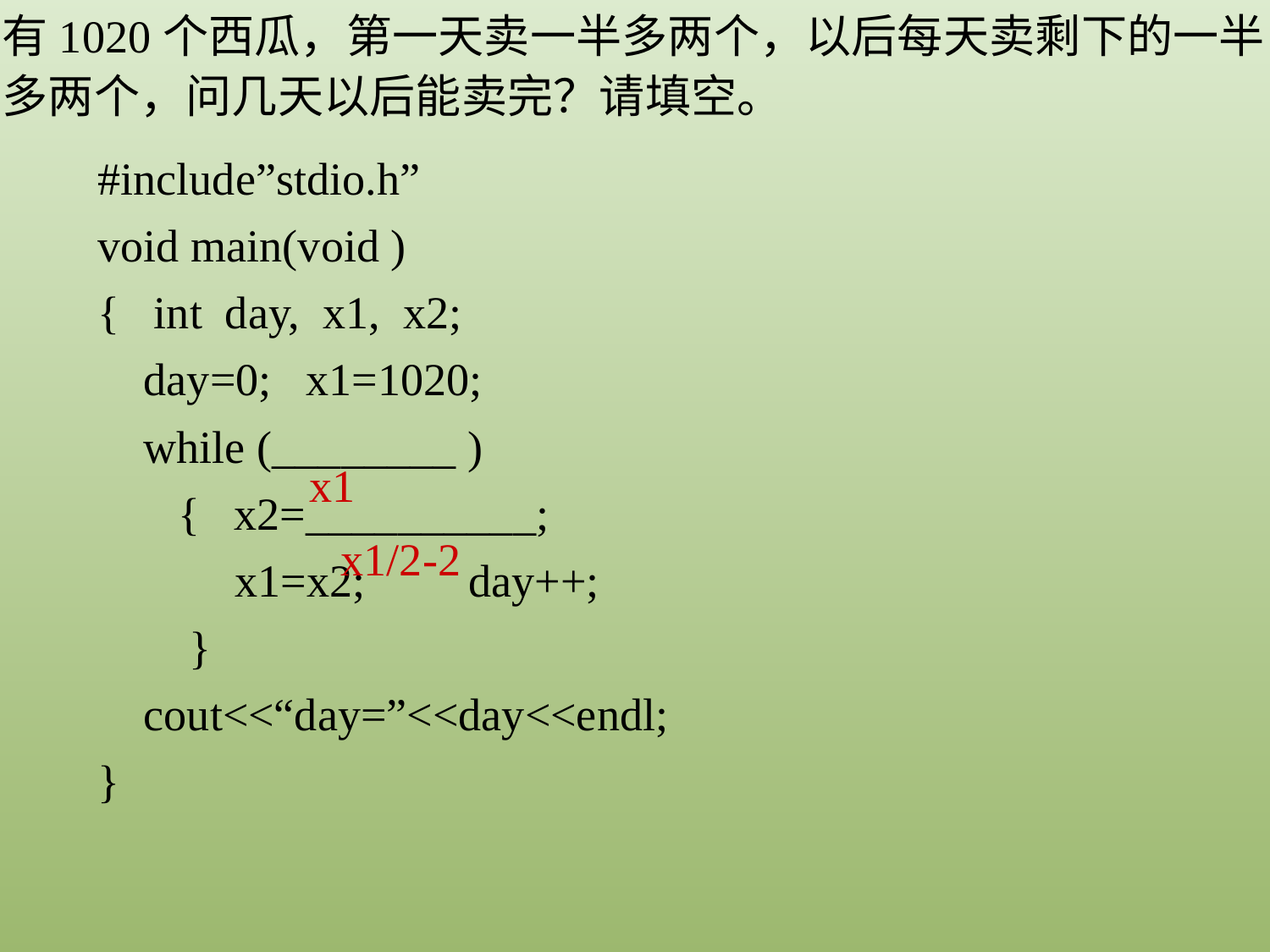

有1020个西瓜，第一天卖一半多两个，以后每天卖剩下的一半多两个，问几天以后能卖完？请填空。
#include”stdio.h”
void main(void )
{   int  day,  x1,  x2;
    day=0;   x1=1020;
    while (________ )
       {   x2=__________;
            x1=x2;         day++;
        }
    cout<<“day=”<<day<<endl;
}
x1
x1/2-2
167